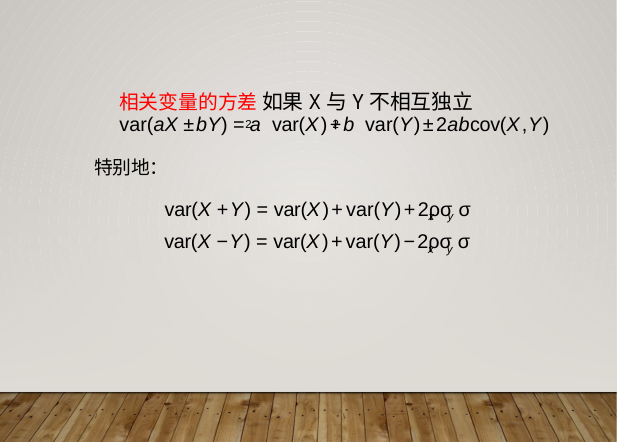

相关变量的方差 如果X与Y不相互独立
var(aX ±bY) = a var(X)+b var(Y)±2abcov(X,Y)
2
2
特别地：
var(X +Y) = var(X)+var(Y)+2ρσ σ
x
y
y
var(X −Y) = var(X)+var(Y)−2ρσ σ
x